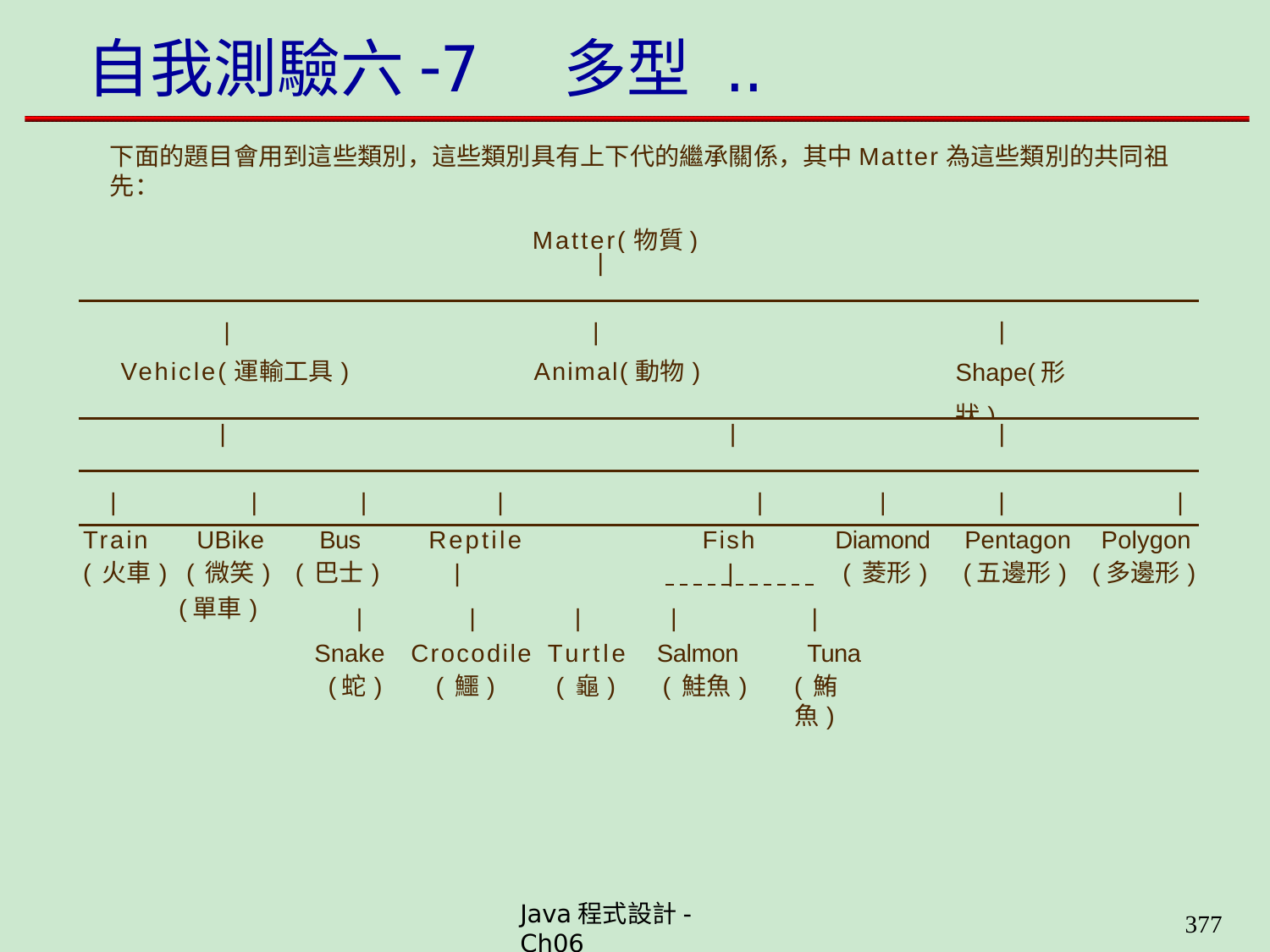

# 自我測驗六-7	多型 ..
下面的題目會用到這些類別，這些類別具有上下代的繼承關係，其中Matter為這些類別的共同祖先：

Matter(物質)
| | |  |  |
| --- | --- | --- |
| | | Vehicle(運輸工具) Animal(動物) |  | | Shape(形狀) |
| | | |  | | |
| | | | | | | | | | | |
| Train UBike Bus Reptile Fish | Diamond | Pentagon Polygon |
| (火車) (微笑) (巴士) | | (單車) | (菱形) | (五邊形) (多邊形) |

| | | | | | | | | | |
| --- | --- | --- | --- | --- |
| Snake | Crocodile | Turtle | Salmon | Tuna |
| (蛇) | (鱷) | (龜) | (鮭魚) | (鮪魚) |
Java程式設計-Ch06
377